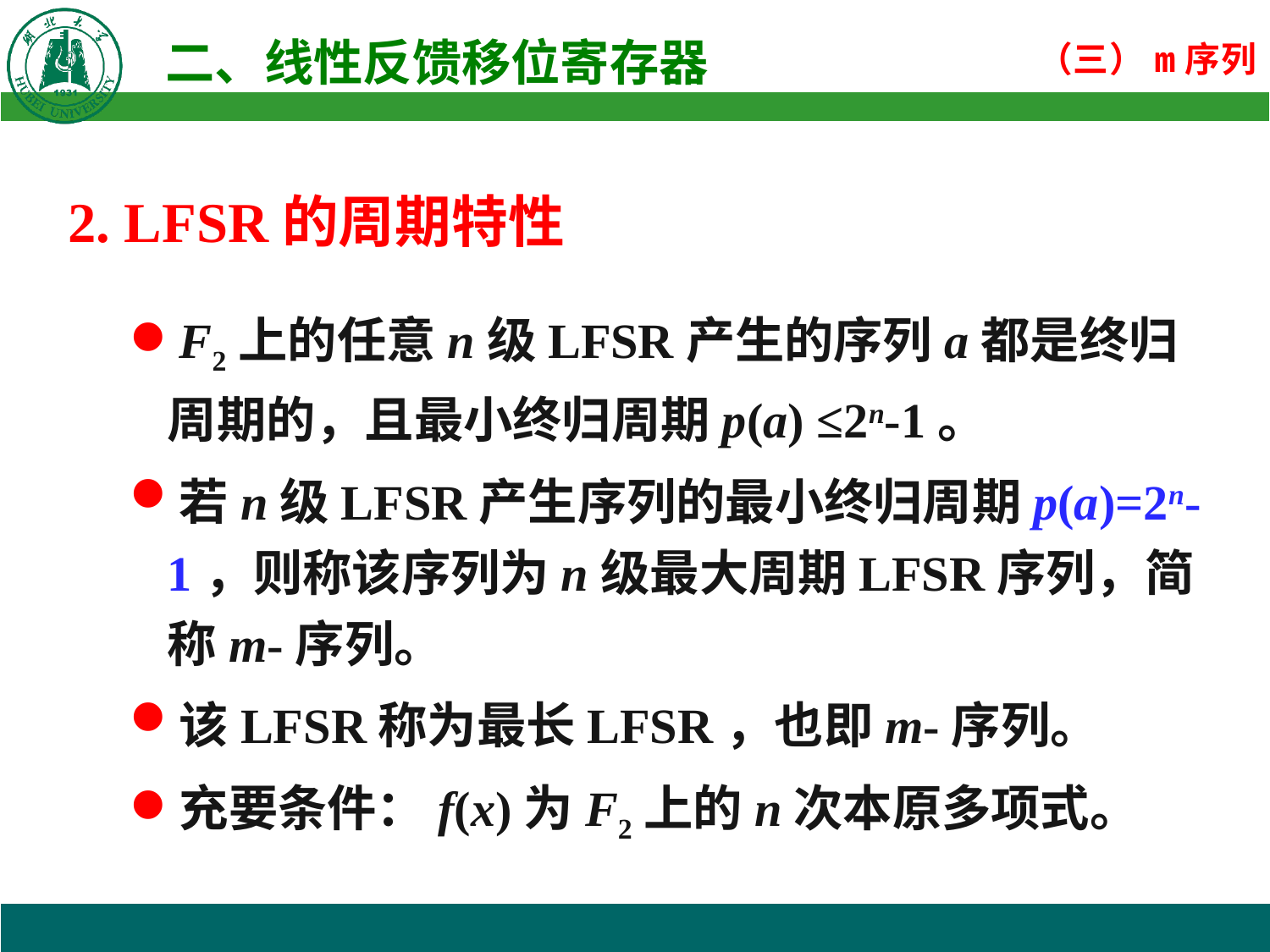

2. LFSR的周期特性
F2上的任意n级LFSR产生的序列a都是终归周期的，且最小终归周期p(a) ≤2n-1。
若n级LFSR产生序列的最小终归周期p(a)=2n-1，则称该序列为n级最大周期LFSR序列，简称m-序列。
该LFSR称为最长LFSR，也即m-序列。
充要条件：f(x)为F2上的n次本原多项式。